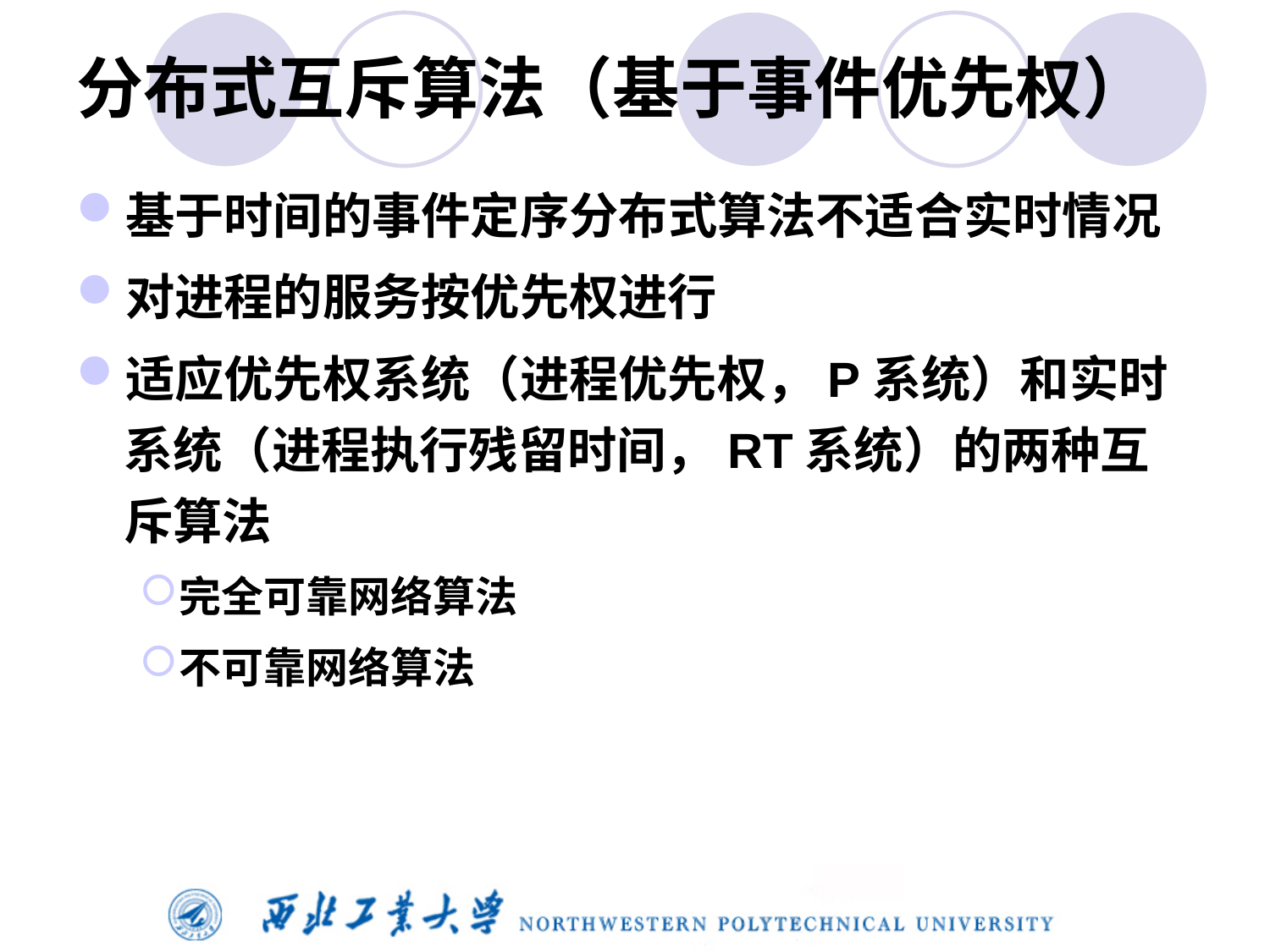

# 分布式互斥算法（基于事件优先权）
基于时间的事件定序分布式算法不适合实时情况
对进程的服务按优先权进行
适应优先权系统（进程优先权，P系统）和实时系统（进程执行残留时间，RT系统）的两种互斥算法
完全可靠网络算法
不可靠网络算法